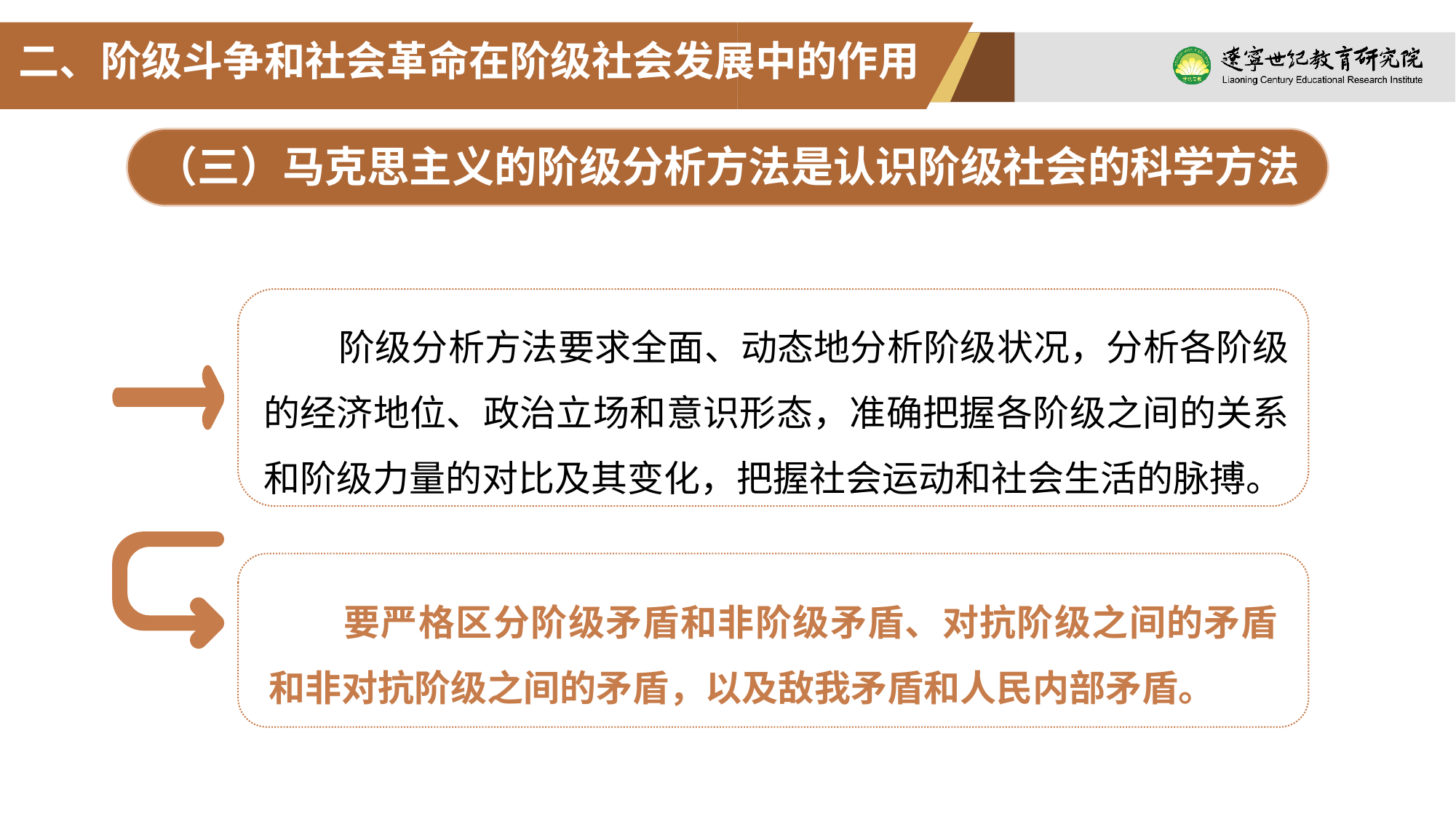

二、阶级斗争和社会革命在阶级社会发展中的作用
（三）马克思主义的阶级分析方法是认识阶级社会的科学方法

阶级分析方法要求全面、动态地分析阶级状况，分析各阶级的经济地位、政治立场和意识形态，准确把握各阶级之间的关系和阶级力量的对比及其变化，把握社会运动和社会生活的脉搏。

要严格区分阶级矛盾和非阶级矛盾、对抗阶级之间的矛盾和非对抗阶级之间的矛盾，以及敌我矛盾和人民内部矛盾。